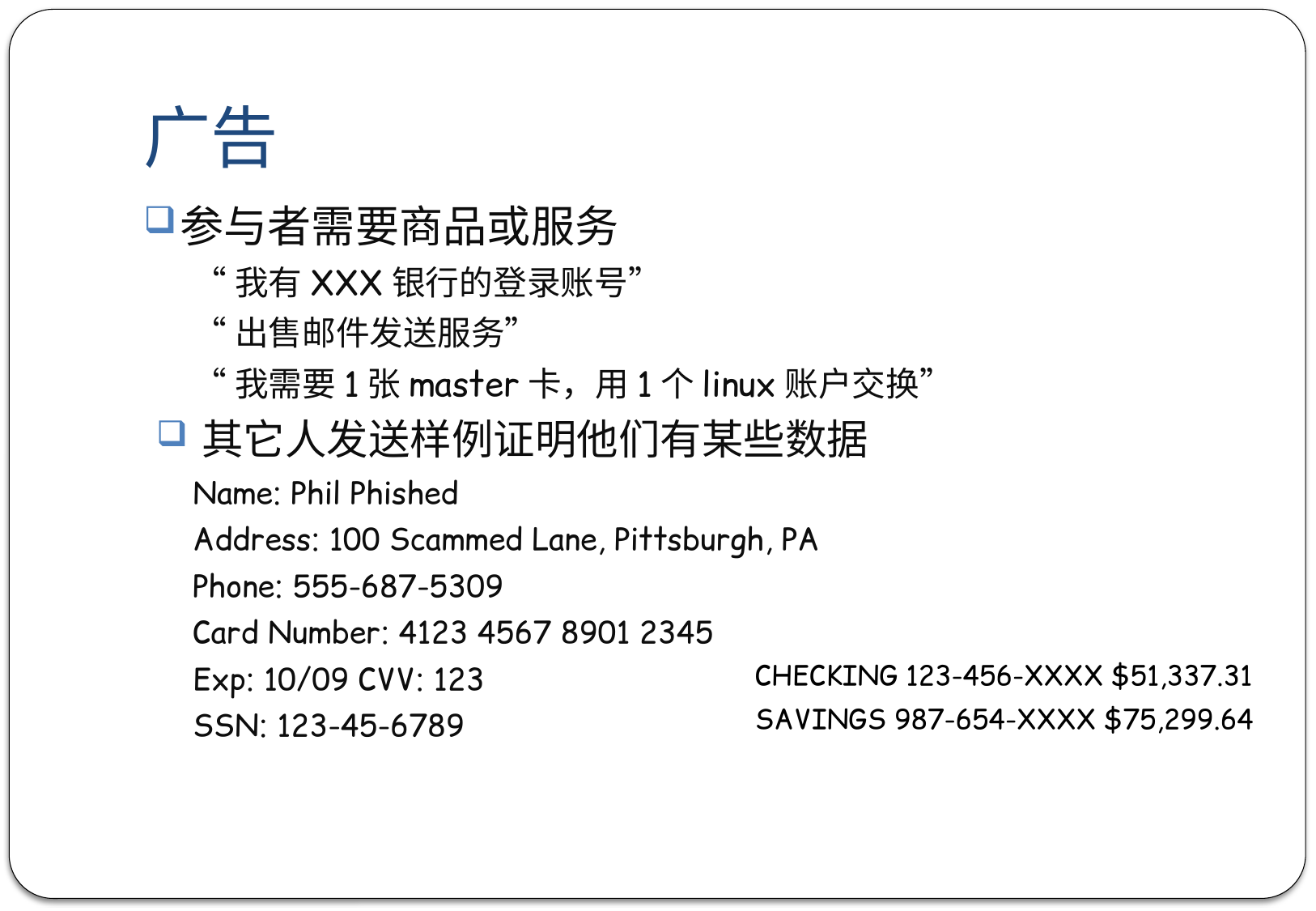

# 广告
参与者需要商品或服务
“我有XXX银行的登录账号”
“出售邮件发送服务”
“我需要1张master卡，用1个linux账户交换”
其它人发送样例证明他们有某些数据
Name: Phil Phished
Address: 100 Scammed Lane, Pittsburgh, PA
Phone: 555-687-5309
Card Number: 4123 4567 8901 2345
Exp: 10/09 CVV: 123
SSN: 123-45-6789
CHECKING 123-456-XXXX $51,337.31
SAVINGS 987-654-XXXX $75,299.64